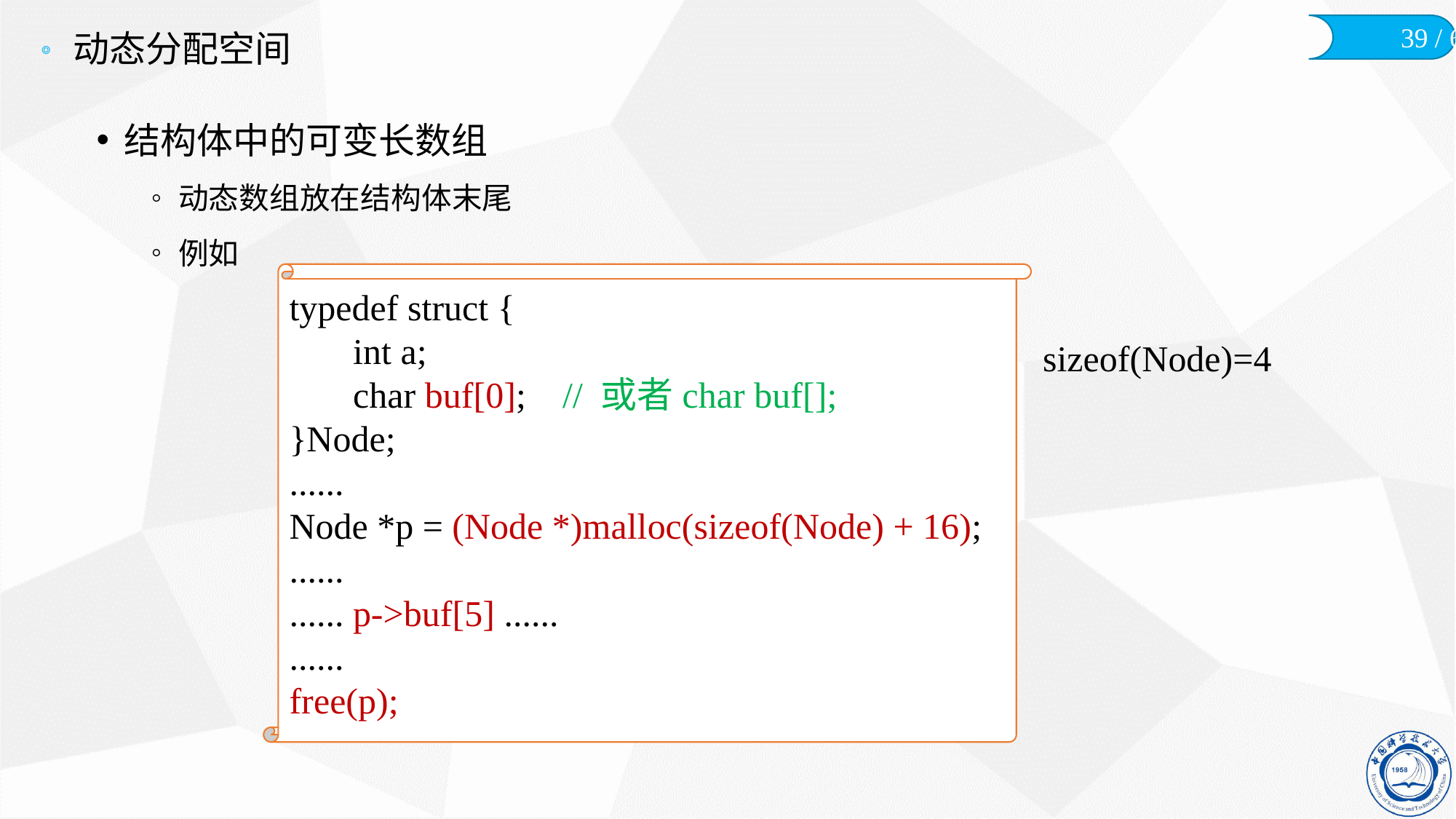

# 动态分配空间
结构体中的可变长数组
动态数组放在结构体末尾
例如

typedef struct {
	int a;
	char buf[0];    // 或者char buf[];
}Node;
......
Node *p = (Node *)malloc(sizeof(Node) + 16);
......
...... p->buf[5] ......
......
free(p);
sizeof(Node)=4